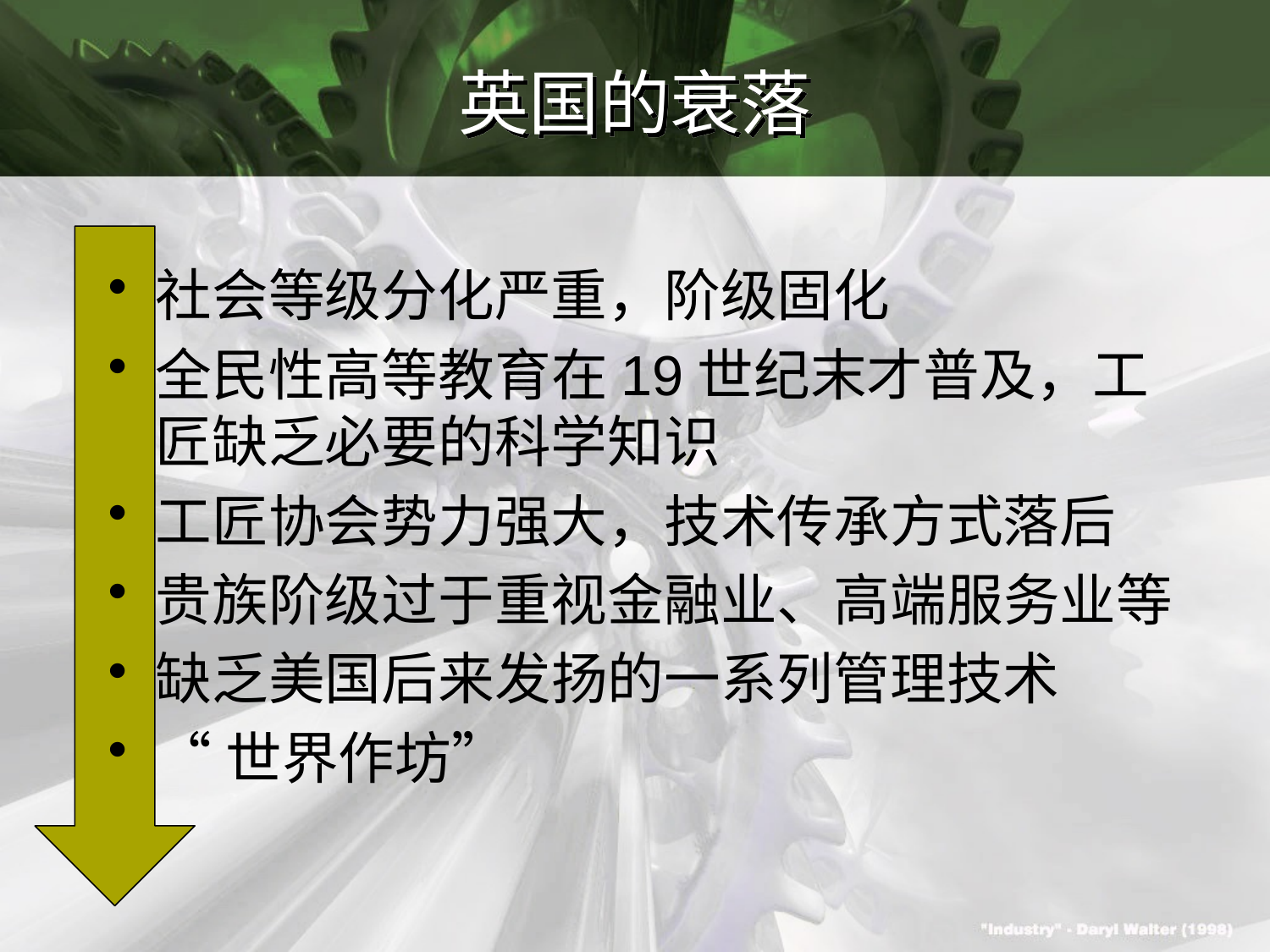

# 英国的衰落

社会等级分化严重，阶级固化
全民性高等教育在19世纪末才普及，工匠缺乏必要的科学知识
工匠协会势力强大，技术传承方式落后
贵族阶级过于重视金融业、高端服务业等
缺乏美国后来发扬的一系列管理技术
“世界作坊”